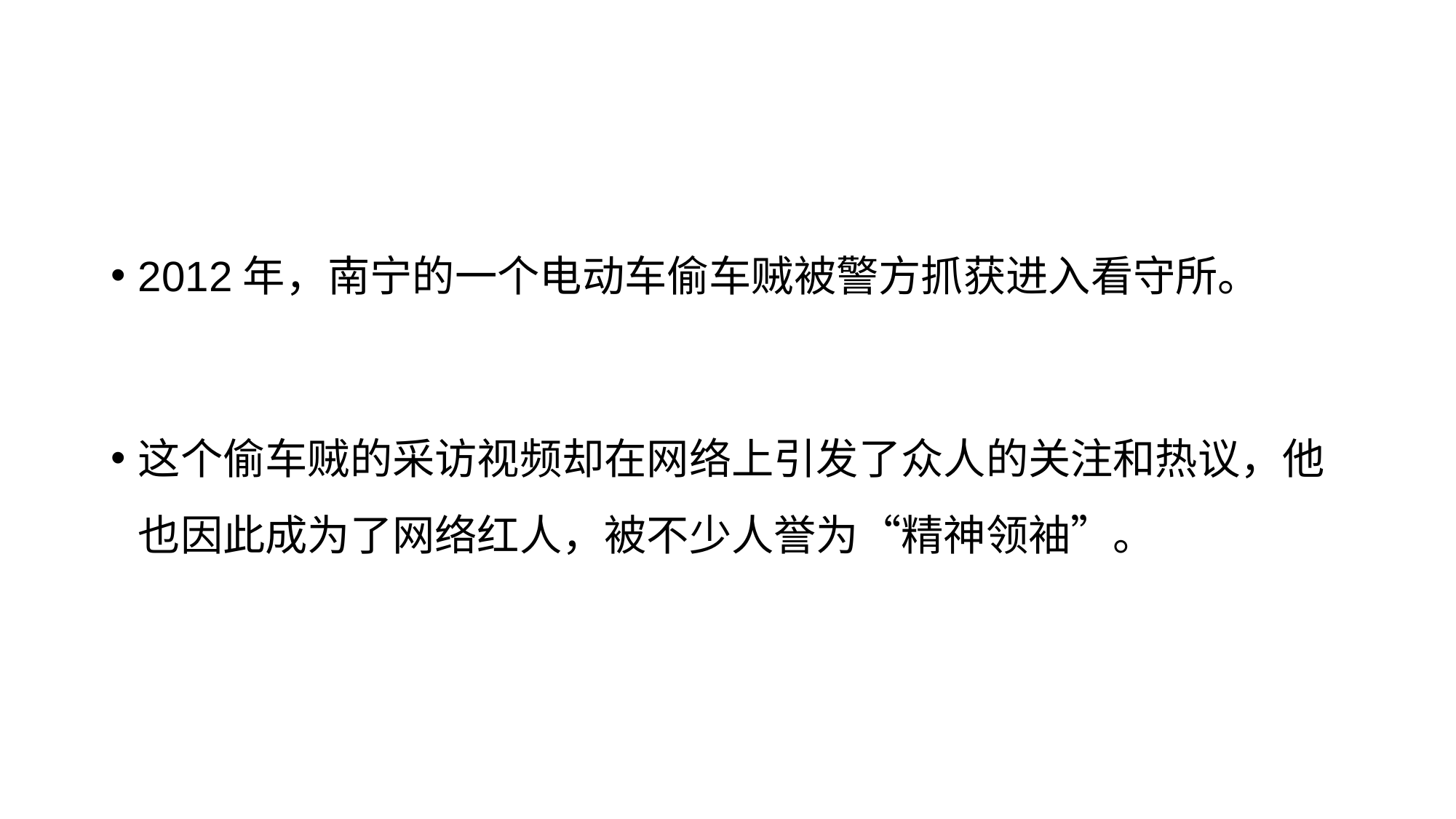

2012年，南宁的一个电动车偷车贼被警方抓获进入看守所。

这个偷车贼的采访视频却在网络上引发了众人的关注和热议，他也因此成为了网络红人，被不少人誉为“精神领袖”。